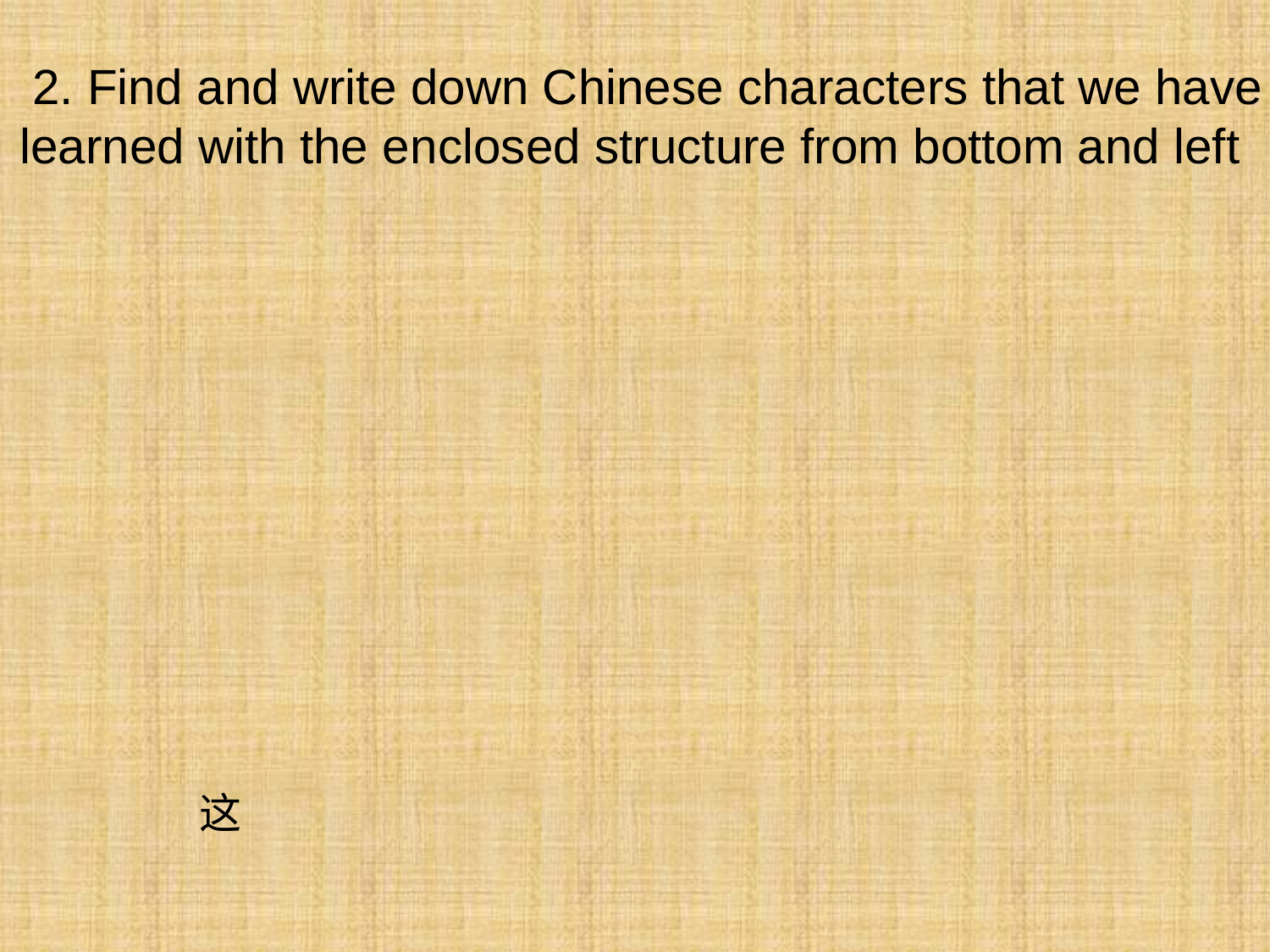

2. Find and write down Chinese characters that we have learned with the enclosed structure from bottom and left

这